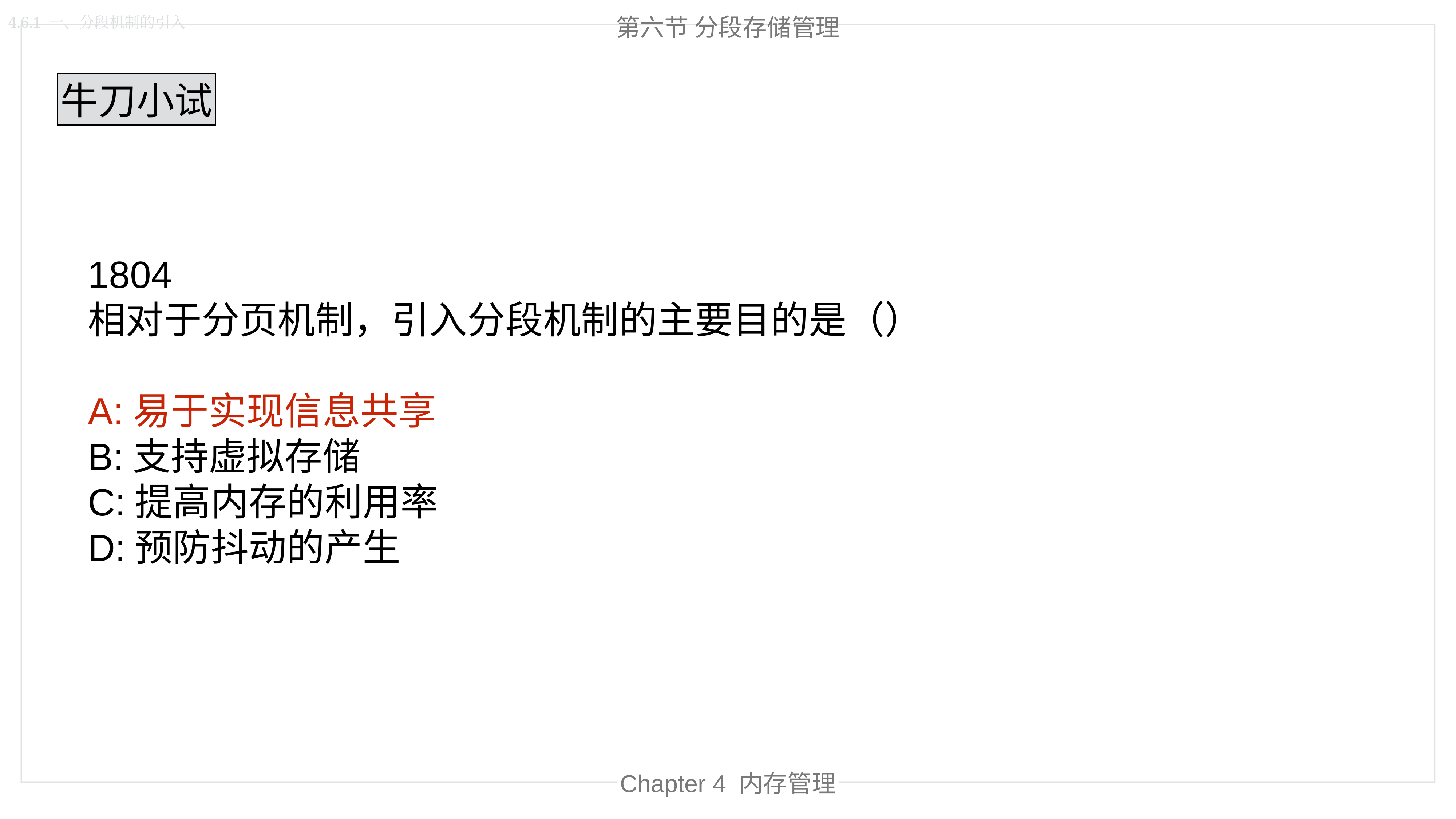

第六节 分段存储管理
4.6.1 一、分段机制的引入

牛刀小试
1804
相对于分页机制，引入分段机制的主要目的是（）

A:易于实现信息共享
B:支持虚拟存储
C:提高内存的利用率
D:预防抖动的产生
Chapter 4 内存管理